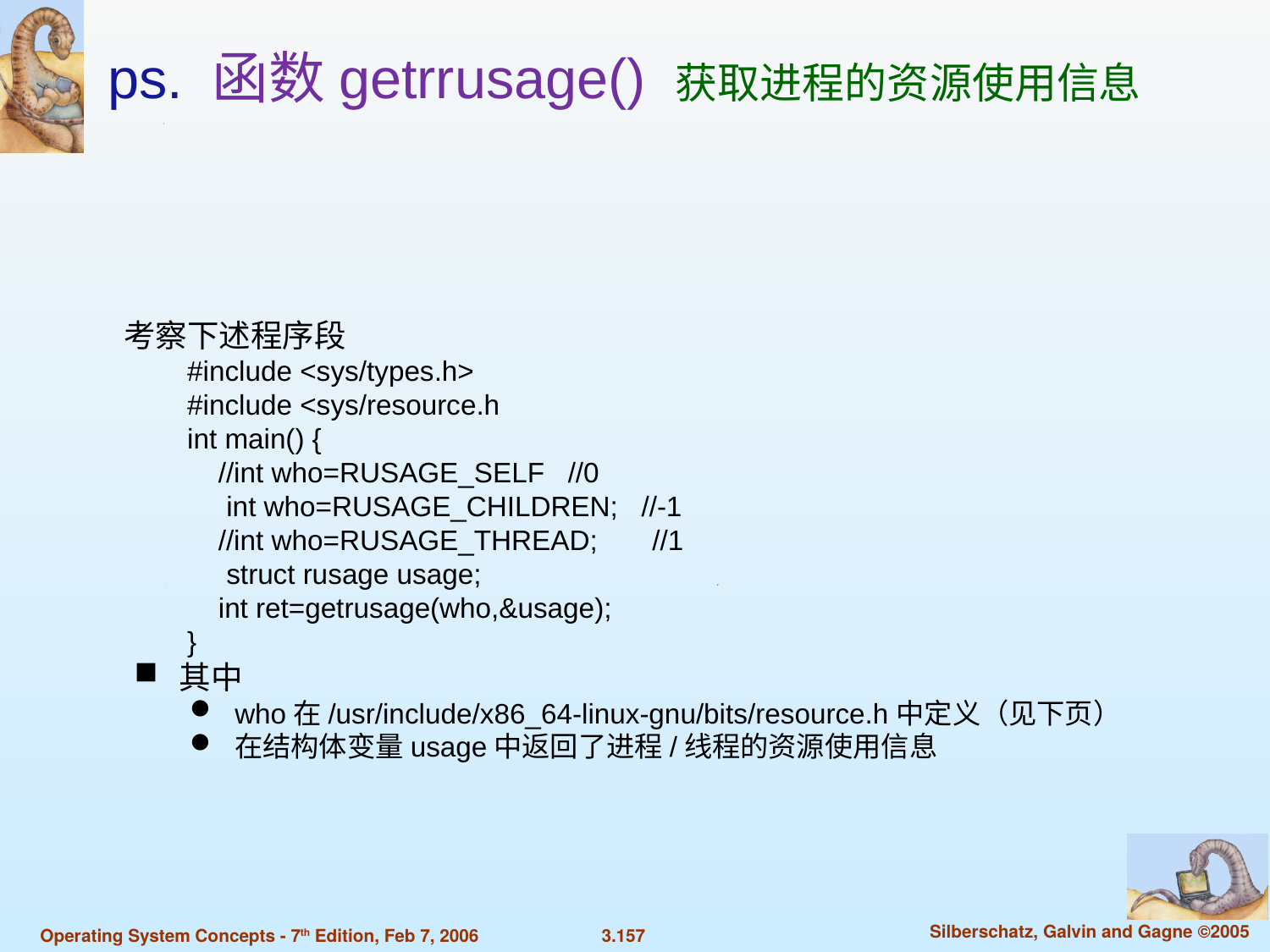

ps. 函数getrrusage() 获取进程的资源使用信息
考察下述程序段
#include <sys/types.h>
#include <sys/resource.h
int main() {
    //int who=RUSAGE_SELF   //0
     int who=RUSAGE_CHILDREN;   //-1
    //int who=RUSAGE_THREAD;       //1
     struct rusage usage;
    int ret=getrusage(who,&usage);
}
其中
who在/usr/include/x86_64-linux-gnu/bits/resource.h中定义（见下页）
在结构体变量usage中返回了进程/线程的资源使用信息